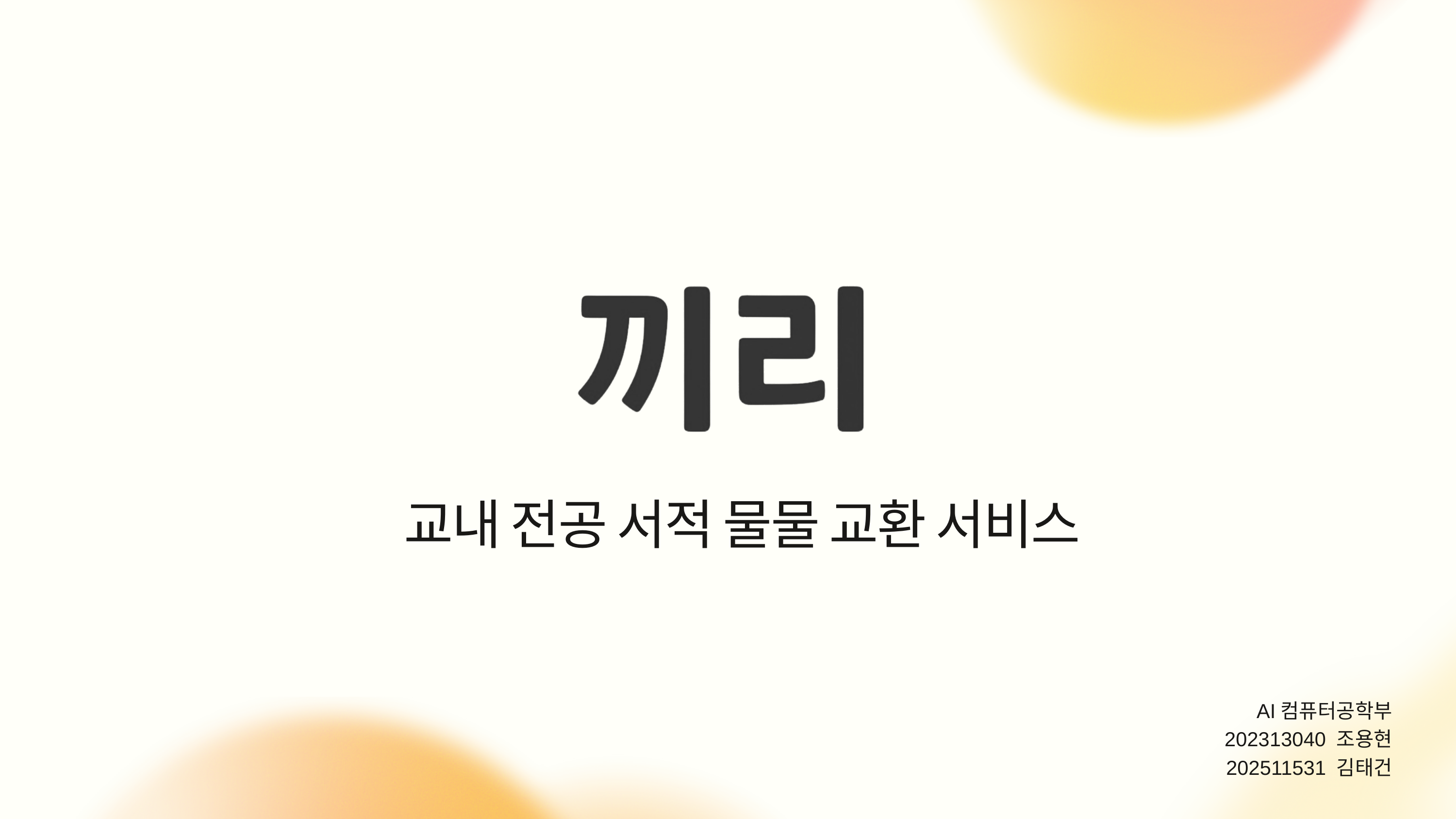

교내 전공 서적 물물 교환 서비스

AI컴퓨터공학부
202313040 조용현
202511531 김태건